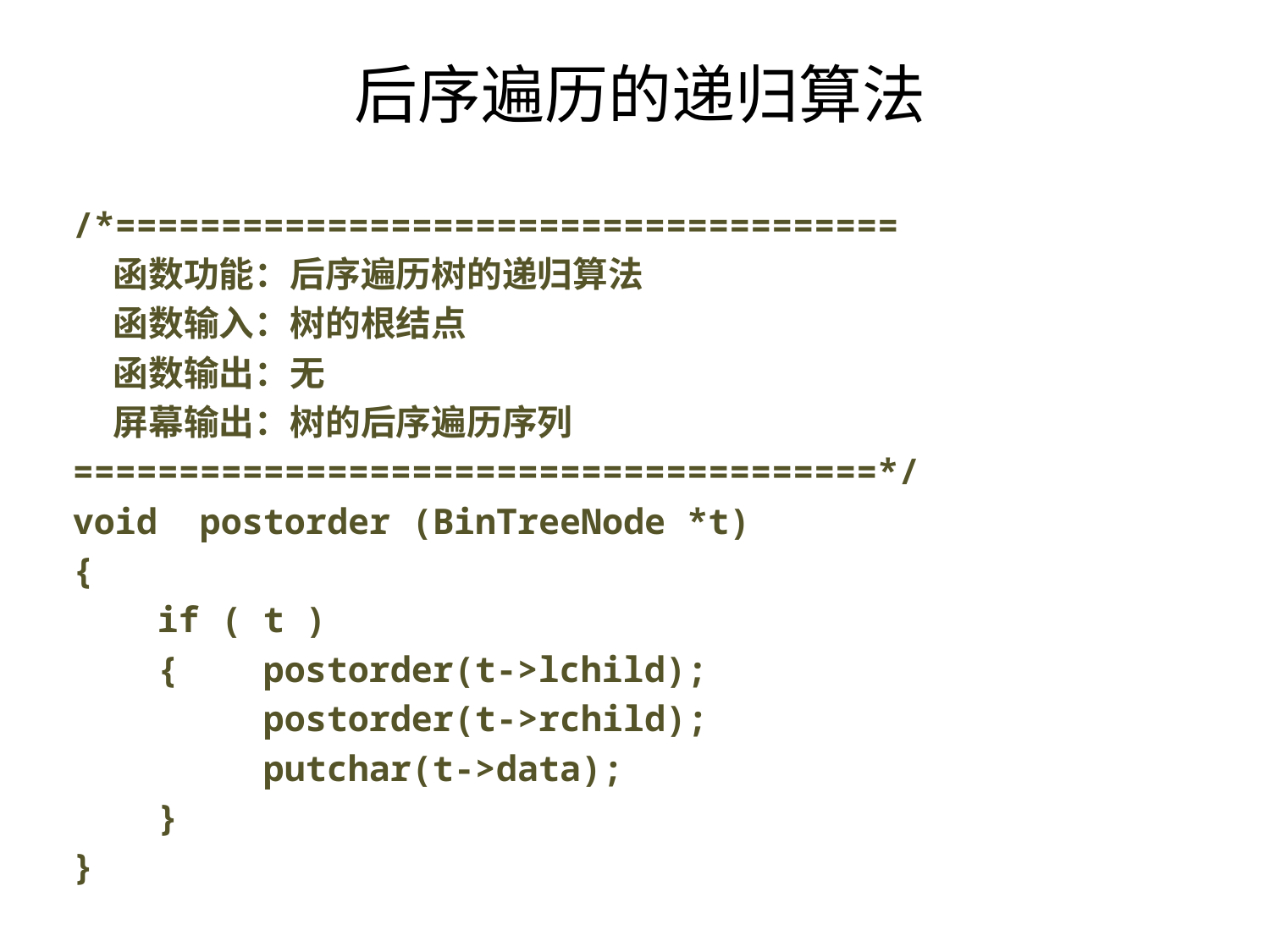

# 后序遍历的递归算法
/*=====================================
    函数功能：后序遍历树的递归算法
    函数输入：树的根结点
    函数输出：无
    屏幕输出：树的后序遍历序列
======================================*/
void  postorder (BinTreeNode *t)
{
    if ( t )
    {    postorder(t->lchild);
         postorder(t->rchild);
         putchar(t->data);
    }
}

124